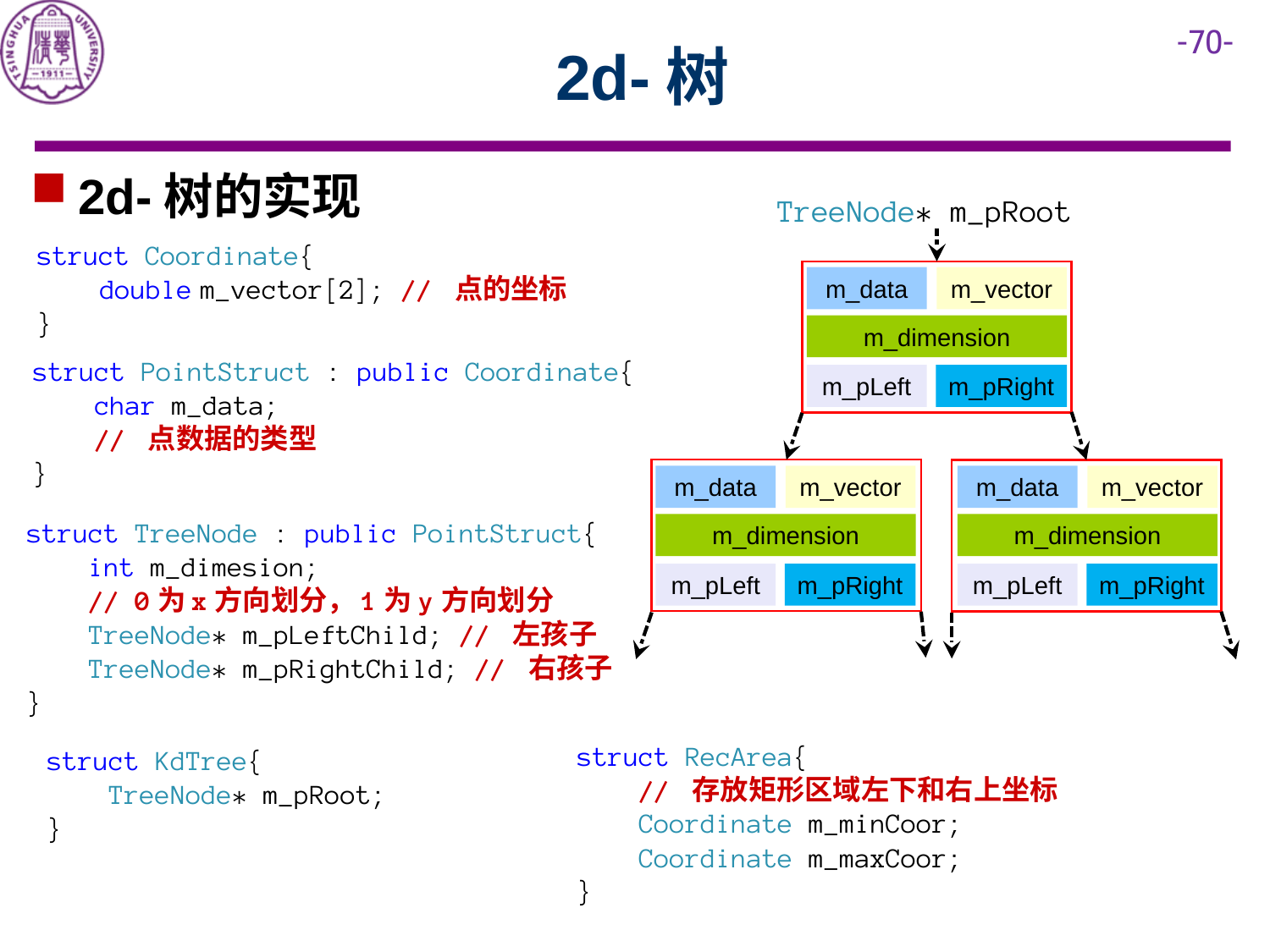

# 2d-树
2d-树的实现
TreeNode* m_pRoot
struct Coordinate{
        double m_vector[2]; // 点的坐标
}

m_vector
m_data
m_dimension
m_pLeft
m_pRight
struct PointStruct : public Coordinate{
    char m_data;
    // 点数据的类型
}

m_vector
m_data
m_dimension
m_pLeft
m_pRight
m_vector
m_data
m_dimension
m_pLeft
m_pRight
struct TreeNode : public PointStruct{
    int m_dimesion;
    // 0为x方向划分，1为y方向划分
    TreeNode* m_pLeftChild; // 左孩子
    TreeNode* m_pRightChild; // 右孩子
}
struct RecArea{
    // 存放矩形区域左下和右上坐标
    Coordinate m_minCoor;
    Coordinate m_maxCoor;
}
struct KdTree{
    TreeNode* m_pRoot;
}